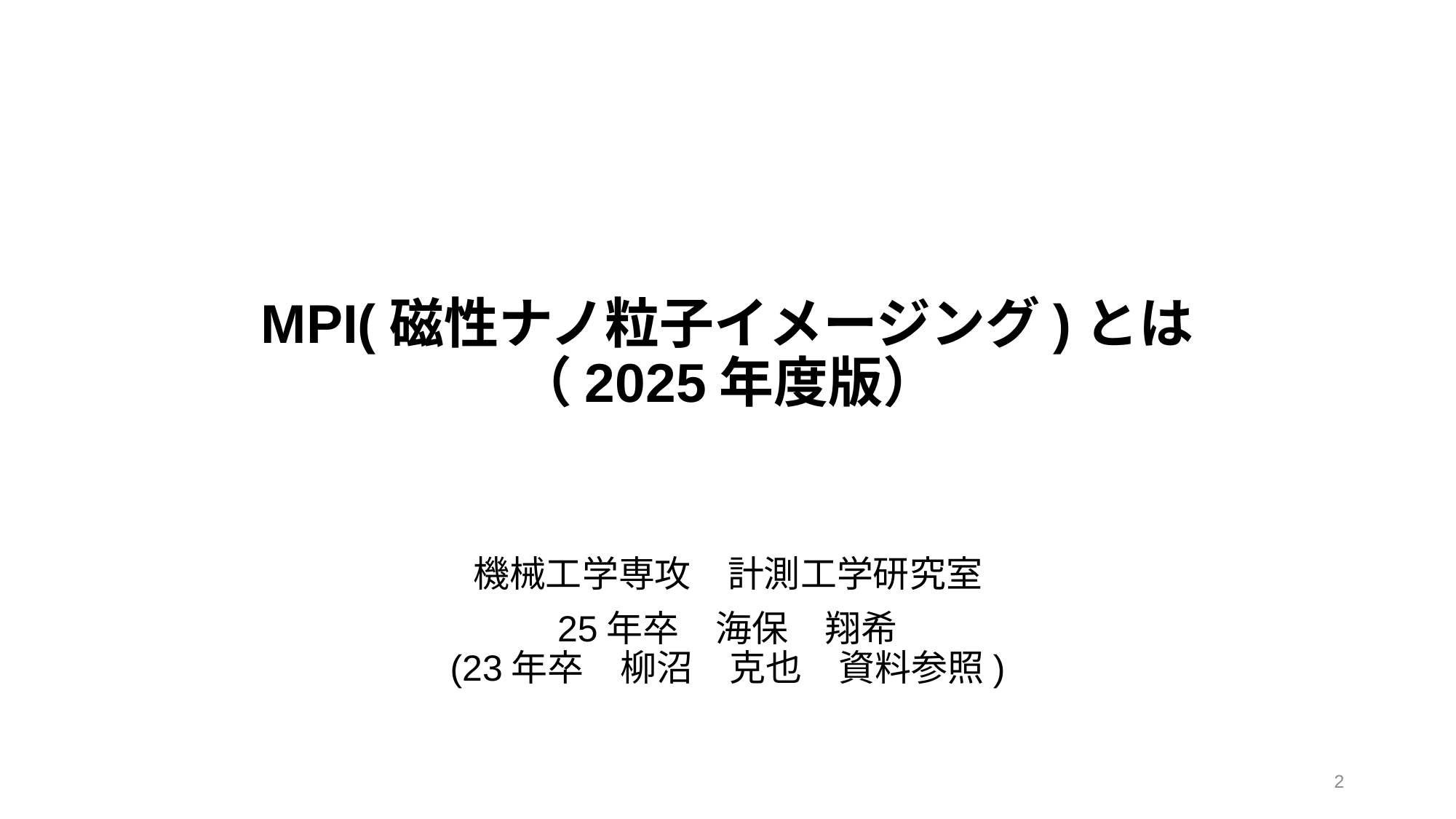

# MPI(磁性ナノ粒子イメージング)とは （2025年度版）
機械工学専攻　計測工学研究室
25年卒　海保　翔希
(23年卒　柳沼　克也　資料参照)

2